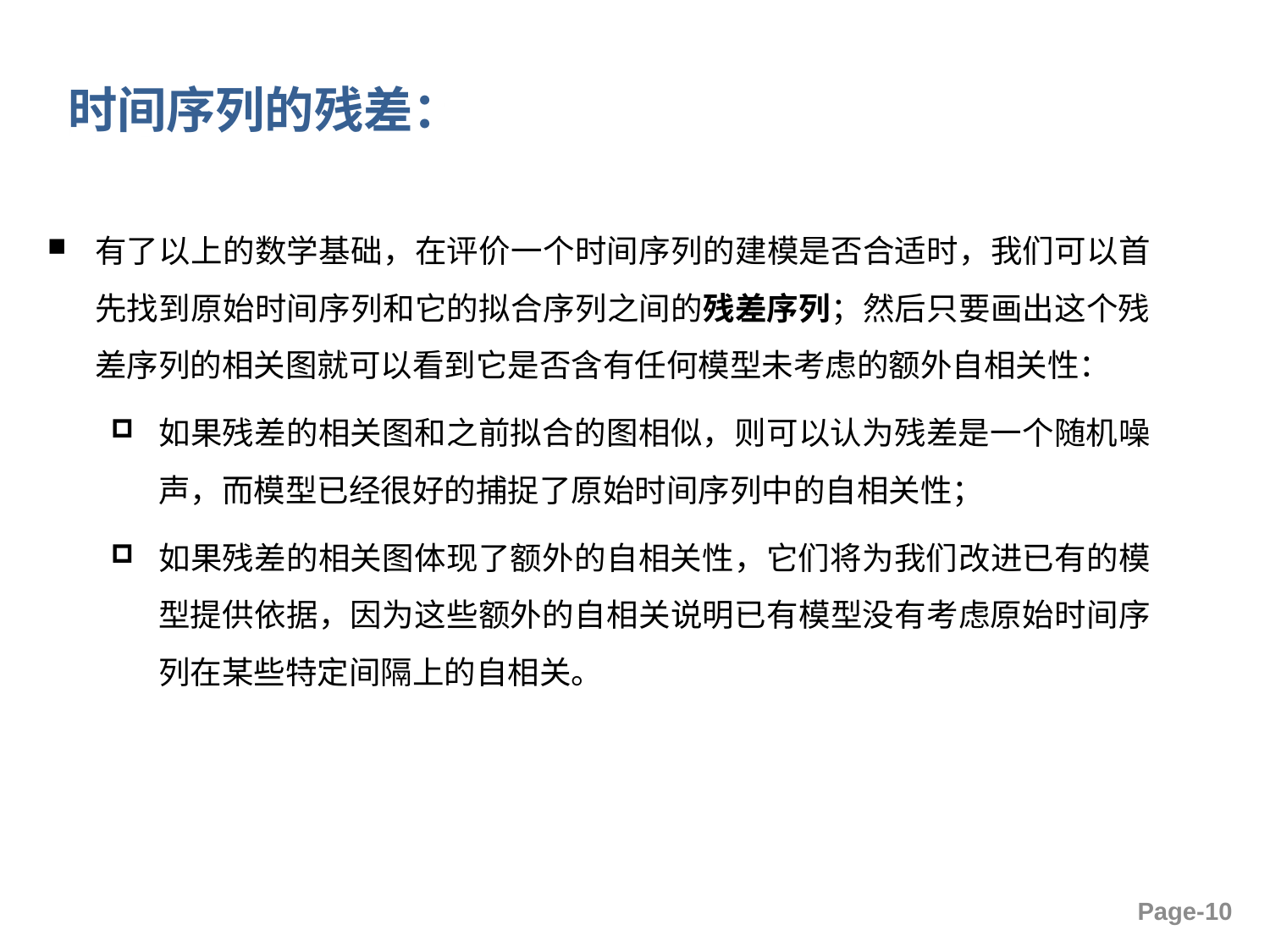

# 时间序列的残差：
有了以上的数学基础，在评价一个时间序列的建模是否合适时，我们可以首先找到原始时间序列和它的拟合序列之间的残差序列；然后只要画出这个残差序列的相关图就可以看到它是否含有任何模型未考虑的额外自相关性：
如果残差的相关图和之前拟合的图相似，则可以认为残差是一个随机噪声，而模型已经很好的捕捉了原始时间序列中的自相关性；
如果残差的相关图体现了额外的自相关性，它们将为我们改进已有的模型提供依据，因为这些额外的自相关说明已有模型没有考虑原始时间序列在某些特定间隔上的自相关。
Page-10